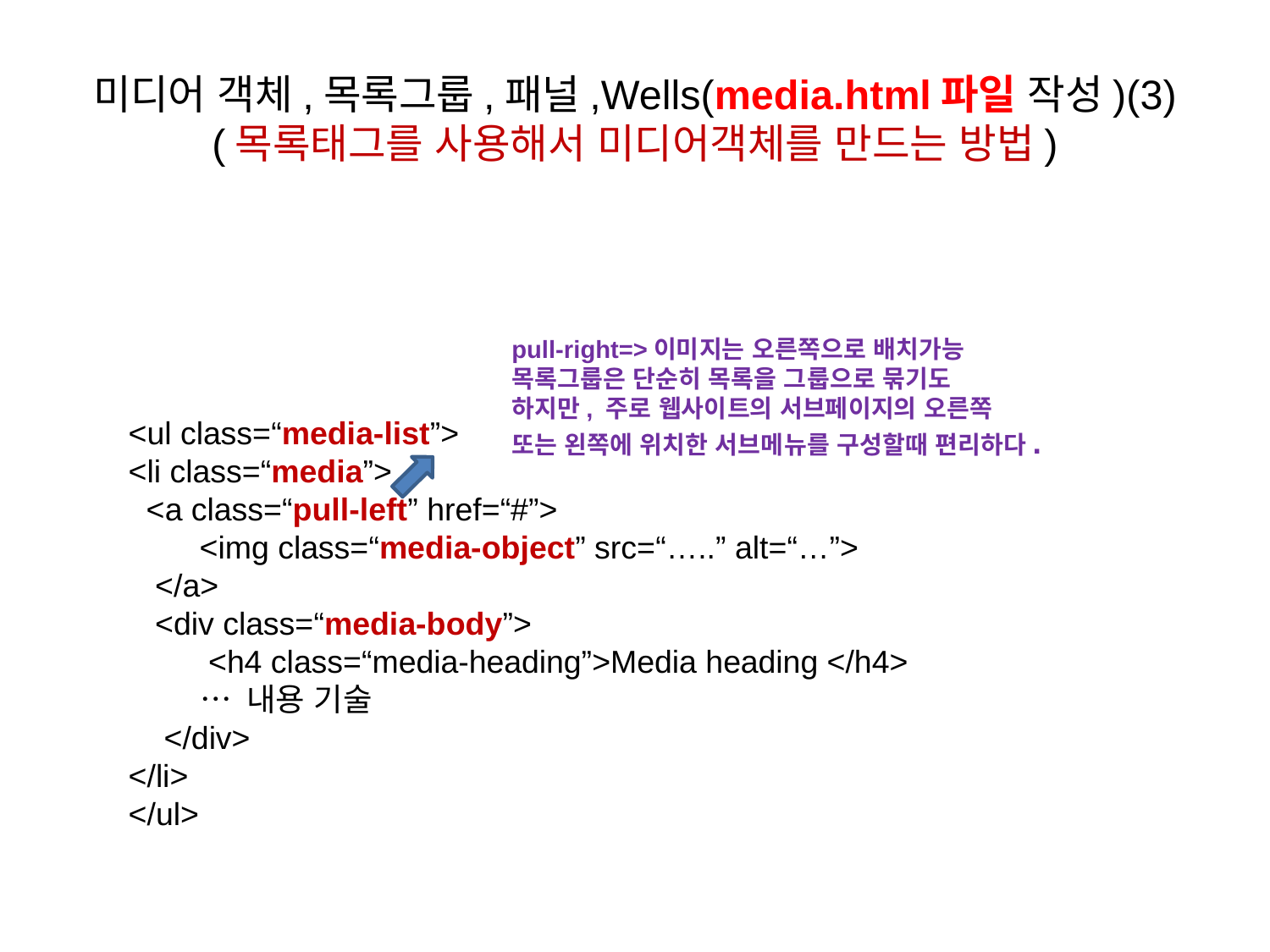

# 미디어 객체,목록그룹,패널,Wells(media.html파일 작성)(3) (목록태그를 사용해서 미디어객체를 만드는 방법)
pull-right=>이미지는 오른쪽으로 배치가능
목록그룹은 단순히 목록을 그룹으로 묶기도
하지만, 주로 웹사이트의 서브페이지의 오른쪽
또는 왼쪽에 위치한 서브메뉴를 구성할때 편리하다.
<ul class=“media-list”>
<li class=“media”>
  <a class=“pull-left” href=“#”>
        <img class=“media-object” src=“…..” alt=“…”>
   </a>
   <div class=“media-body”>
         <h4 class=“media-heading”>Media heading </h4>
          … 내용 기술
    </div>
</li>
</ul>